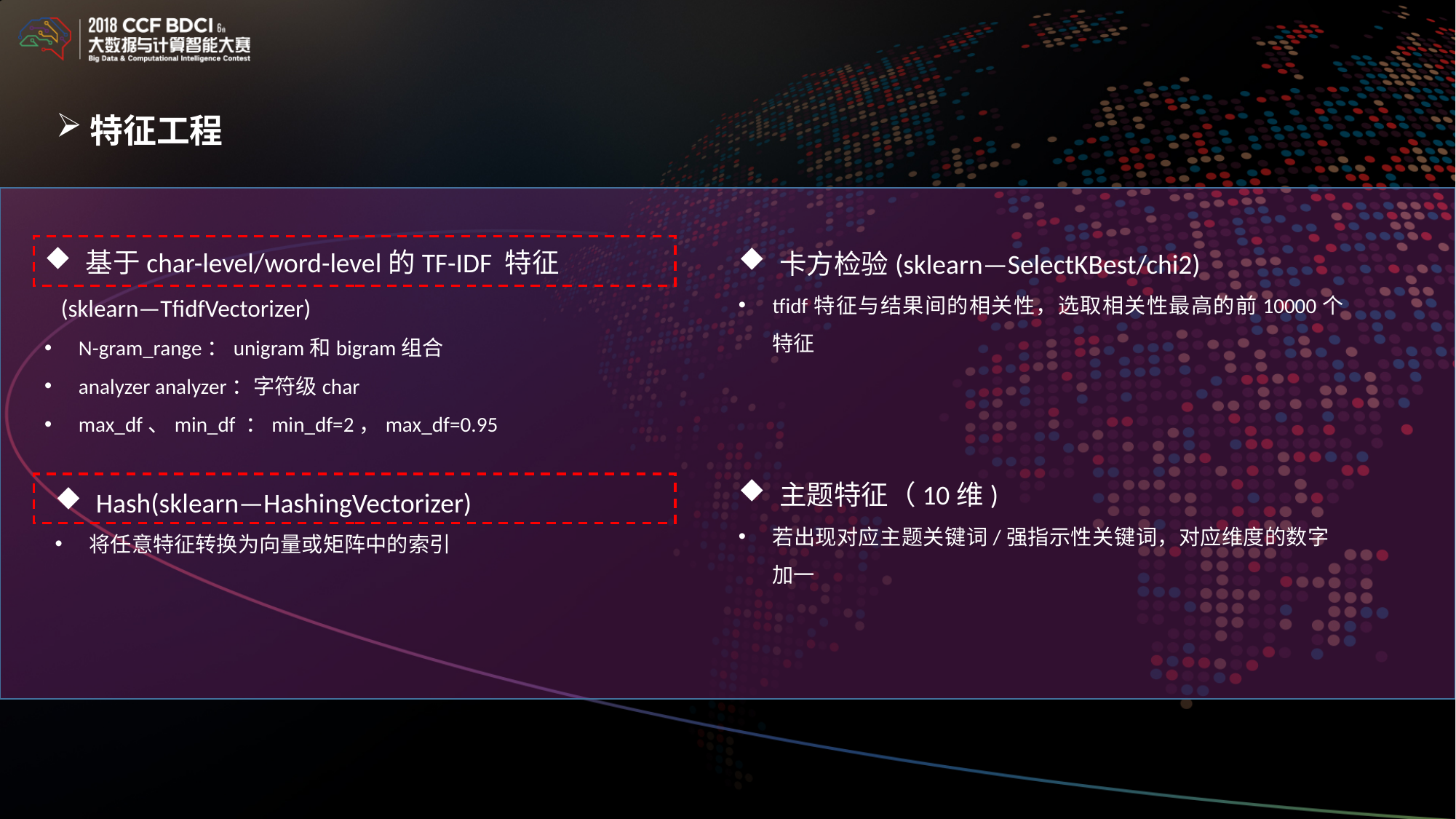

特征工程

基于char-level/word-level的TF-IDF 特征
   (sklearn—TfidfVectorizer)
N-gram_range：unigram和bigram组合
analyzer analyzer：字符级char
max_df、min_df ：min_df=2，max_df=0.95
卡方检验(sklearn—SelectKBest/chi2)
tfidf特征与结果间的相关性，选取相关性最高的前10000个特征

主题特征（10维)
若出现对应主题关键词/强指示性关键词，对应维度的数字加一
Hash(sklearn—HashingVectorizer)
将任意特征转换为向量或矩阵中的索引